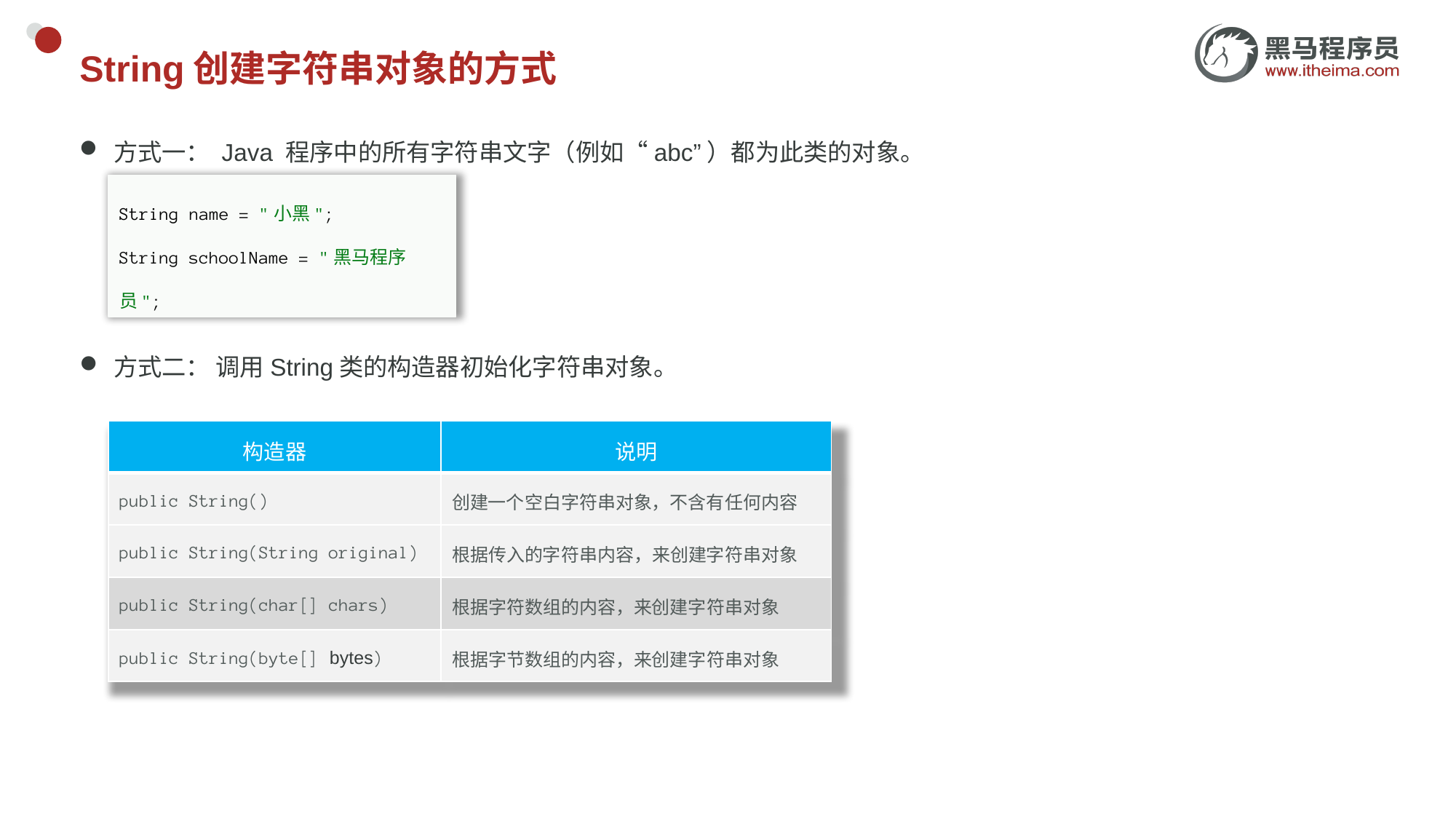

# String创建字符串对象的方式
方式一： Java 程序中的所有字符串文字（例如“abc”）都为此类的对象。
String name = "小黑";
String schoolName = "黑马程序员";
方式二： 调用String类的构造器初始化字符串对象。
| 构造器 | 说明 |
| --- | --- |
| public String() | 创建一个空白字符串对象，不含有任何内容 |
| public String(String original) | 根据传入的字符串内容，来创建字符串对象 |
| public String(char[] chars) | 根据字符数组的内容，来创建字符串对象 |
| public String(byte[] bytes) | 根据字节数组的内容，来创建字符串对象 |